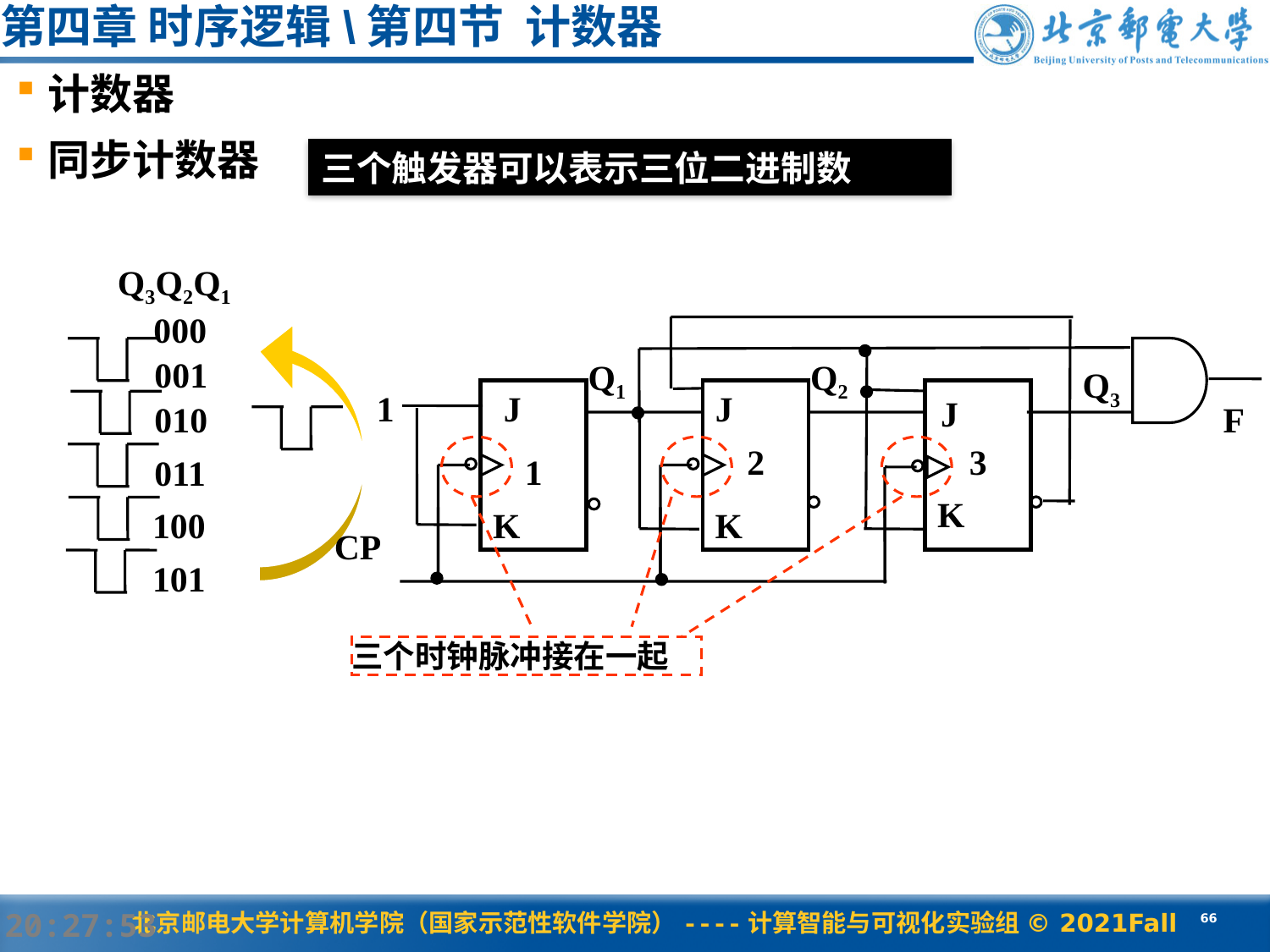

第四章 时序逻辑\第四节  计数器
计数器
同步计数器

三个触发器可以表示三位二进制数
Q3Q2Q1
000

Q1

Q2
Q3

1

J

J

J

F

2
3
1

K
K
K

CP

001

010

三个时钟脉冲接在一起

011

100

101
F的作用相当于逢6进1的进位输出。